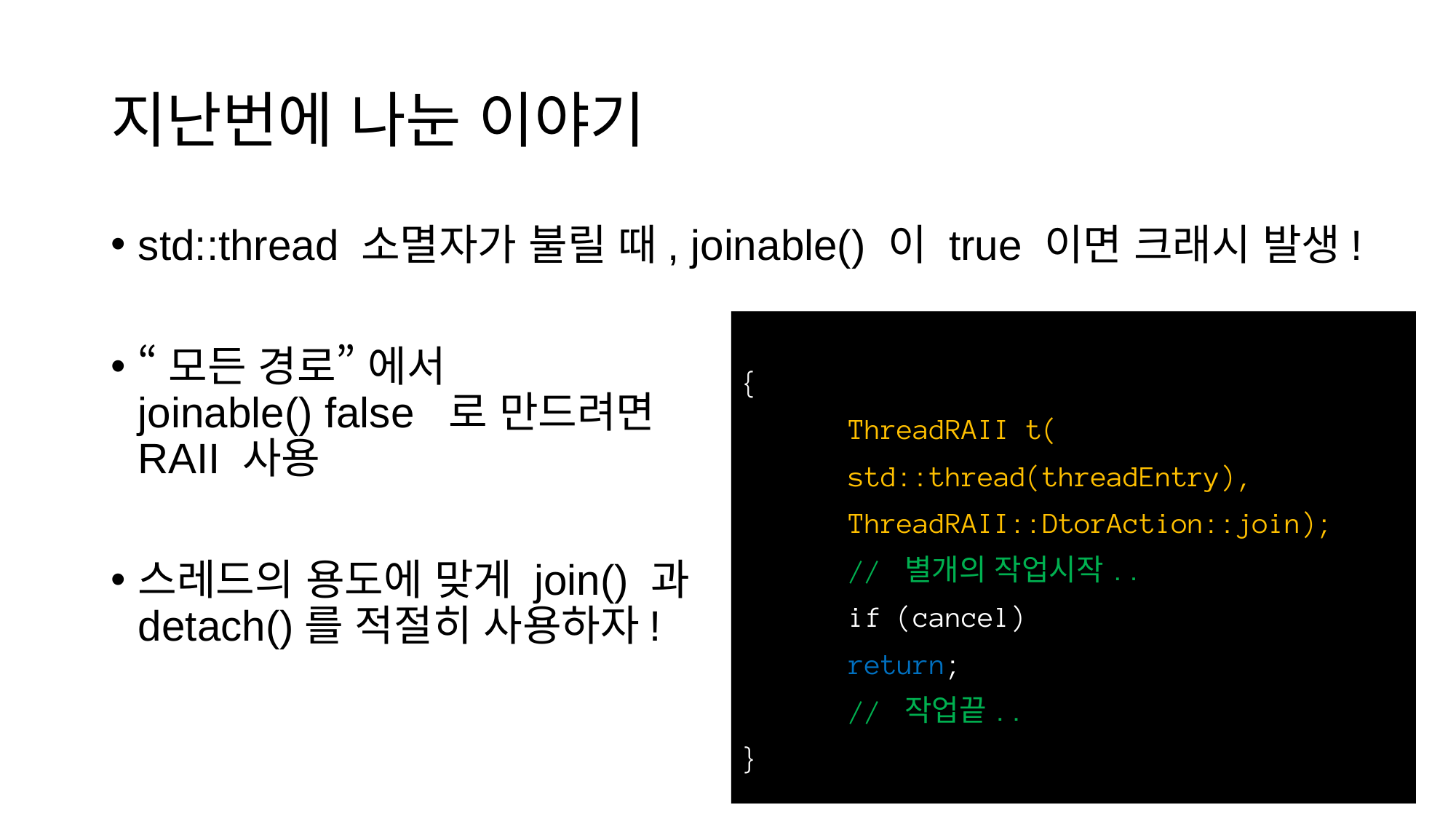

# 지난번에 나눈 이야기
std::thread 소멸자가 불릴 때, joinable() 이 true 이면 크래시 발생!

“모든 경로” 에서
joinable() false  로 만드려면
RAII 사용

스레드의 용도에 맞게 join() 과
detach()를 적절히 사용하자!

{
	ThreadRAII t(
		std::thread(threadEntry),
		ThreadRAII::DtorAction::join);
	// 별개의 작업시작..
	if (cancel)
		return;
	// 작업끝..
}
스레드가 생길 수도 있고,
안 생길 수도 있음.
(관리책임 -> 표준위원회)